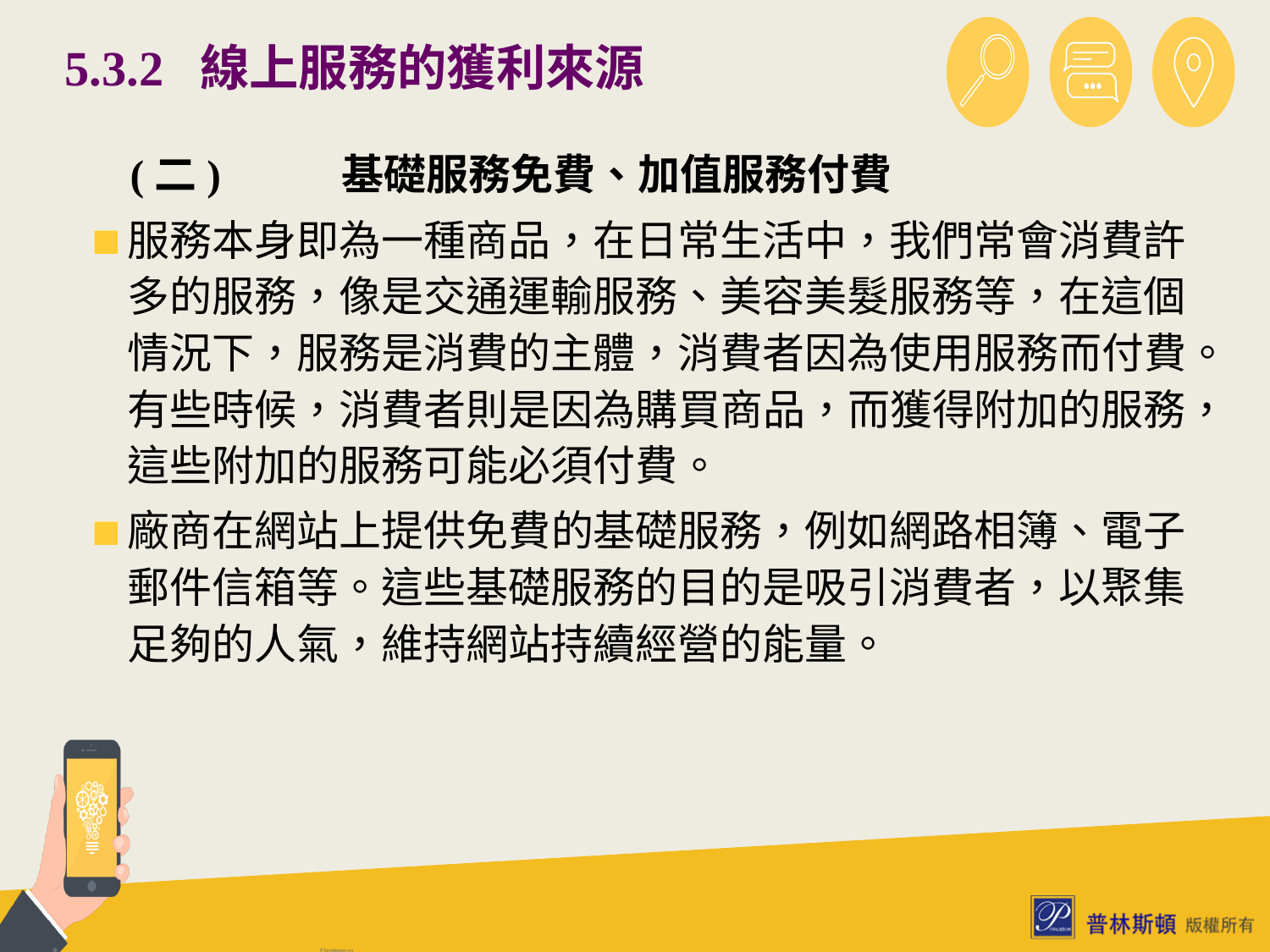

# 5.3.2  線上服務的獲利來源
    (二)	基礎服務免費、加值服務付費
服務本身即為一種商品，在日常生活中，我們常會消費許多的服務，像是交通運輸服務、美容美髮服務等，在這個情況下，服務是消費的主體，消費者因為使用服務而付費。有些時候，消費者則是因為購買商品，而獲得附加的服務，這些附加的服務可能必須付費。
廠商在網站上提供免費的基礎服務，例如網路相簿、電子郵件信箱等。這些基礎服務的目的是吸引消費者，以聚集足夠的人氣，維持網站持續經營的能量。